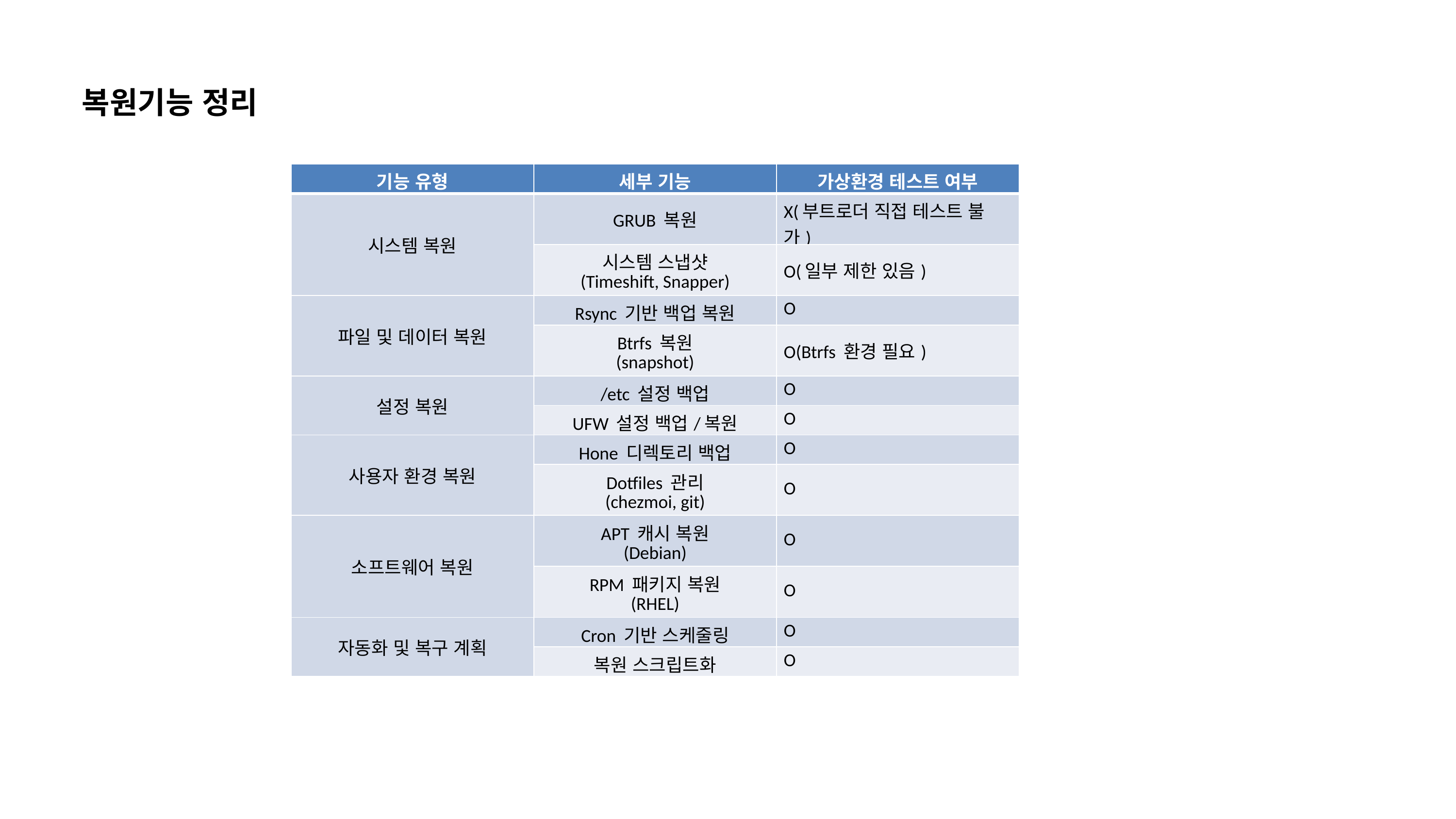

복원기능 정리
| 기능 유형 | 세부 기능 | 가상환경 테스트 여부 |
| --- | --- | --- |
| 시스템 복원 | GRUB 복원 | X(부트로더 직접 테스트 불가) |
|  | 시스템 스냅샷 (Timeshift, Snapper) | O(일부 제한 있음) |
| 파일 및 데이터 복원 | Rsync 기반 백업 복원 | O |
|  | Btrfs 복원 (snapshot) | O(Btrfs 환경 필요) |
| 설정 복원 | /etc 설정 백업 | O |
|  | UFW 설정 백업/복원 | O |
| 사용자 환경 복원 | Hone 디렉토리 백업 | O |
|  | Dotfiles 관리 (chezmoi, git) | O |
| 소프트웨어 복원 | APT 캐시 복원 (Debian) | O |
|  | RPM 패키지 복원 (RHEL) | O |
| 자동화 및 복구 계획 | Cron 기반 스케줄링 | O |
|  | 복원 스크립트화 | O |